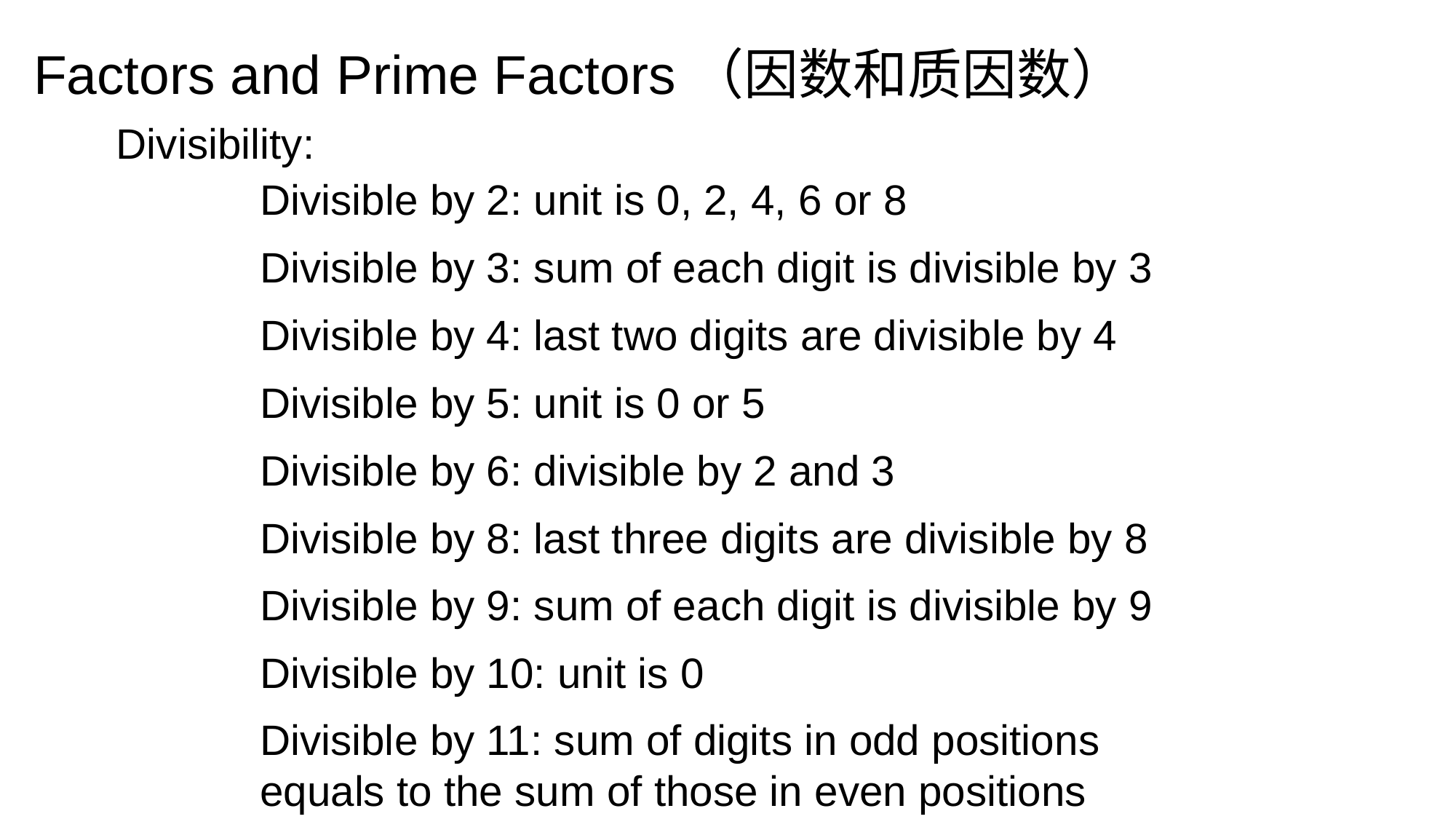

Factors and Prime Factors（因数和质因数）
Divisibility:
Divisible by 2: unit is 0, 2, 4, 6 or 8
Divisible by 3: sum of each digit is divisible by 3
Divisible by 4: last two digits are divisible by 4
Divisible by 5: unit is 0 or 5
Divisible by 6: divisible by 2 and 3
Divisible by 8: last three digits are divisible by 8
Divisible by 9: sum of each digit is divisible by 9
Divisible by 10: unit is 0
Divisible by 11: sum of digits in odd positions equals to the sum of those in even positions